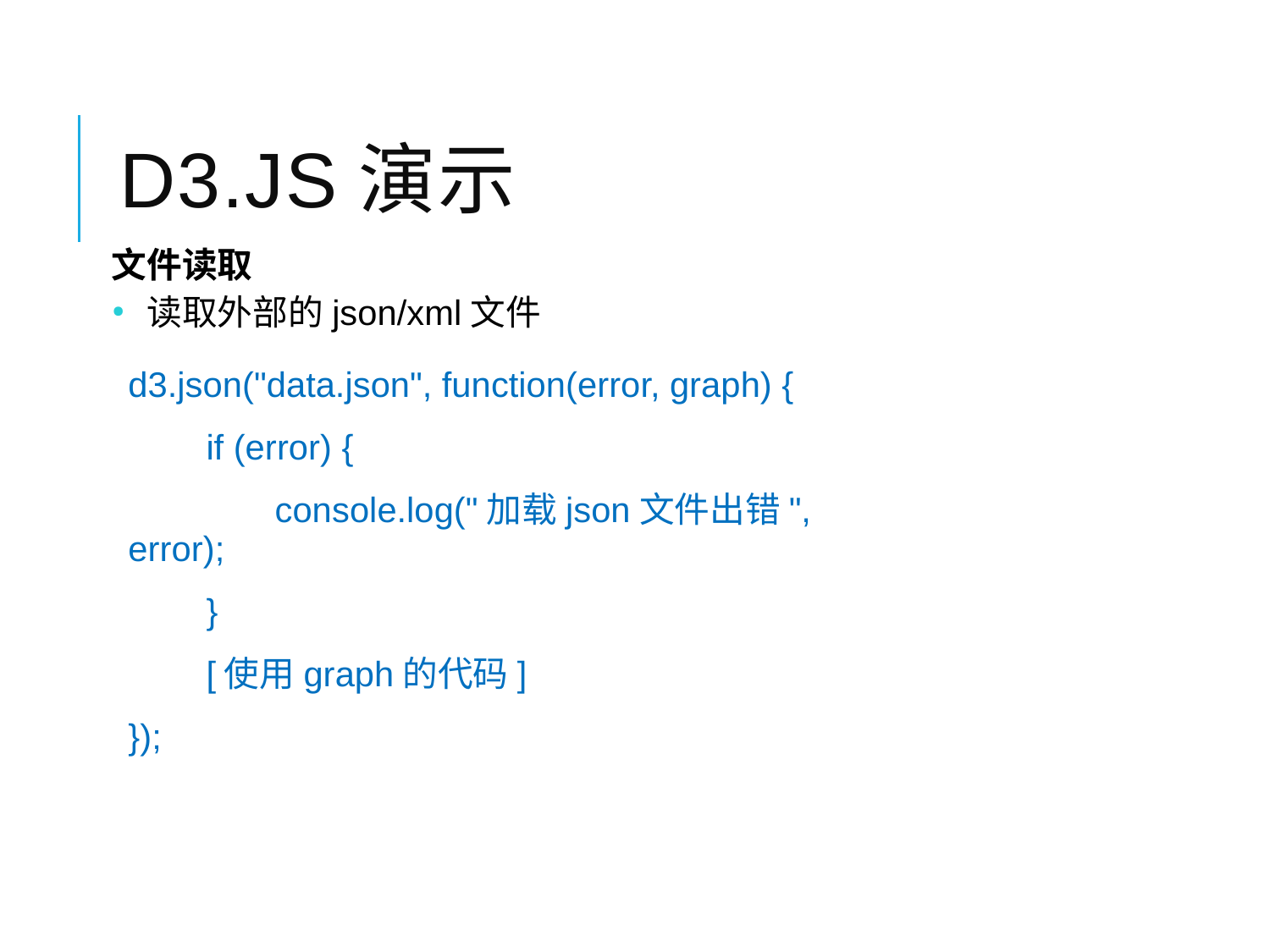

# D3.js演示
文件读取
读取外部的json/xml文件

d3.json("data.json", function(error, graph) {
        if (error) {
	  console.log("加载json文件出错", error);
        }
        [使用graph的代码]
});